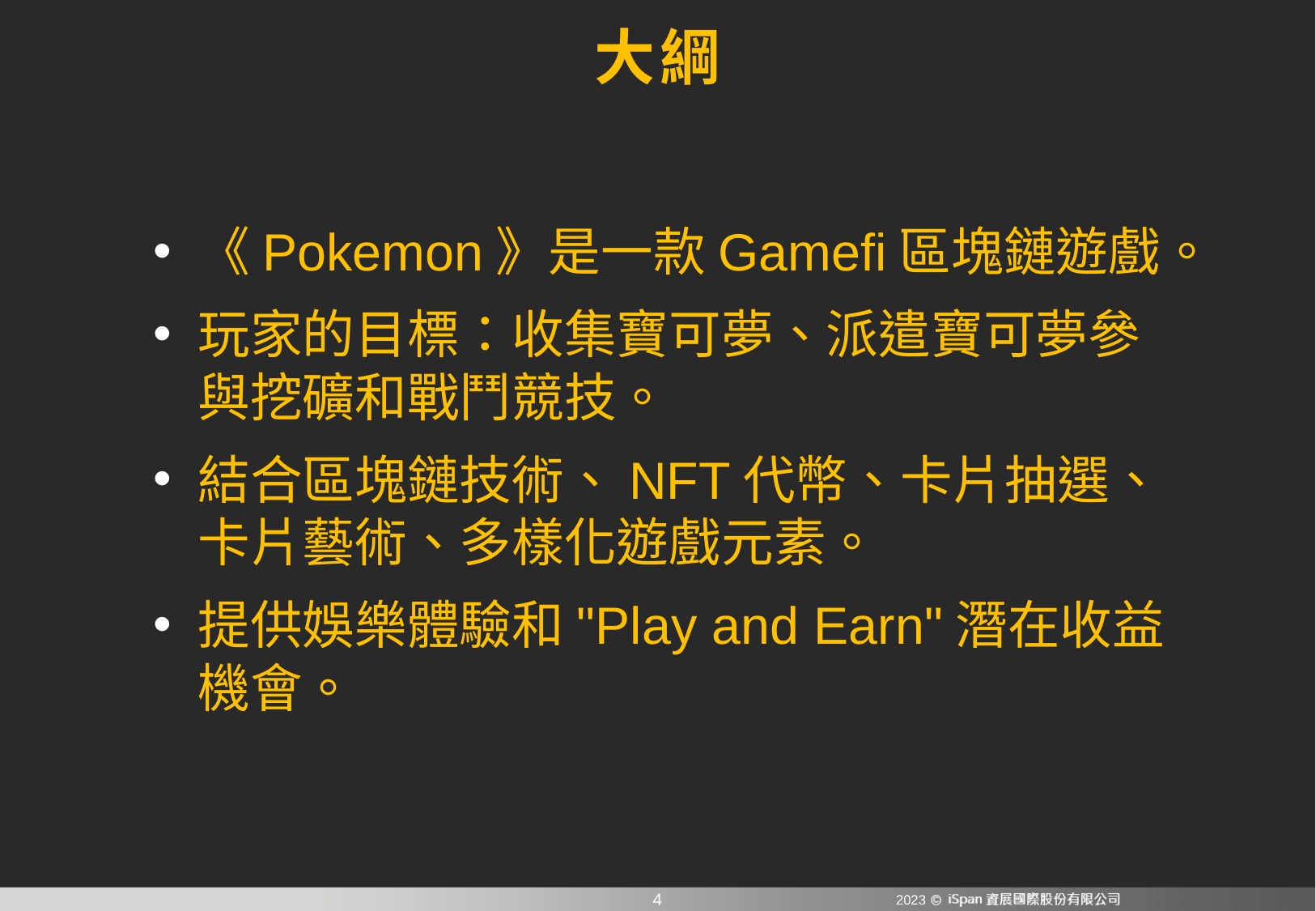

大綱

《Pokemon》是一款Gamefi區塊鏈遊戲。
玩家的目標：收集寶可夢、派遣寶可夢參與挖礦和戰鬥競技。
結合區塊鏈技術、NFT代幣、卡片抽選、卡片藝術、多樣化遊戲元素。
提供娛樂體驗和"Play and Earn"潛在收益機會。

2023